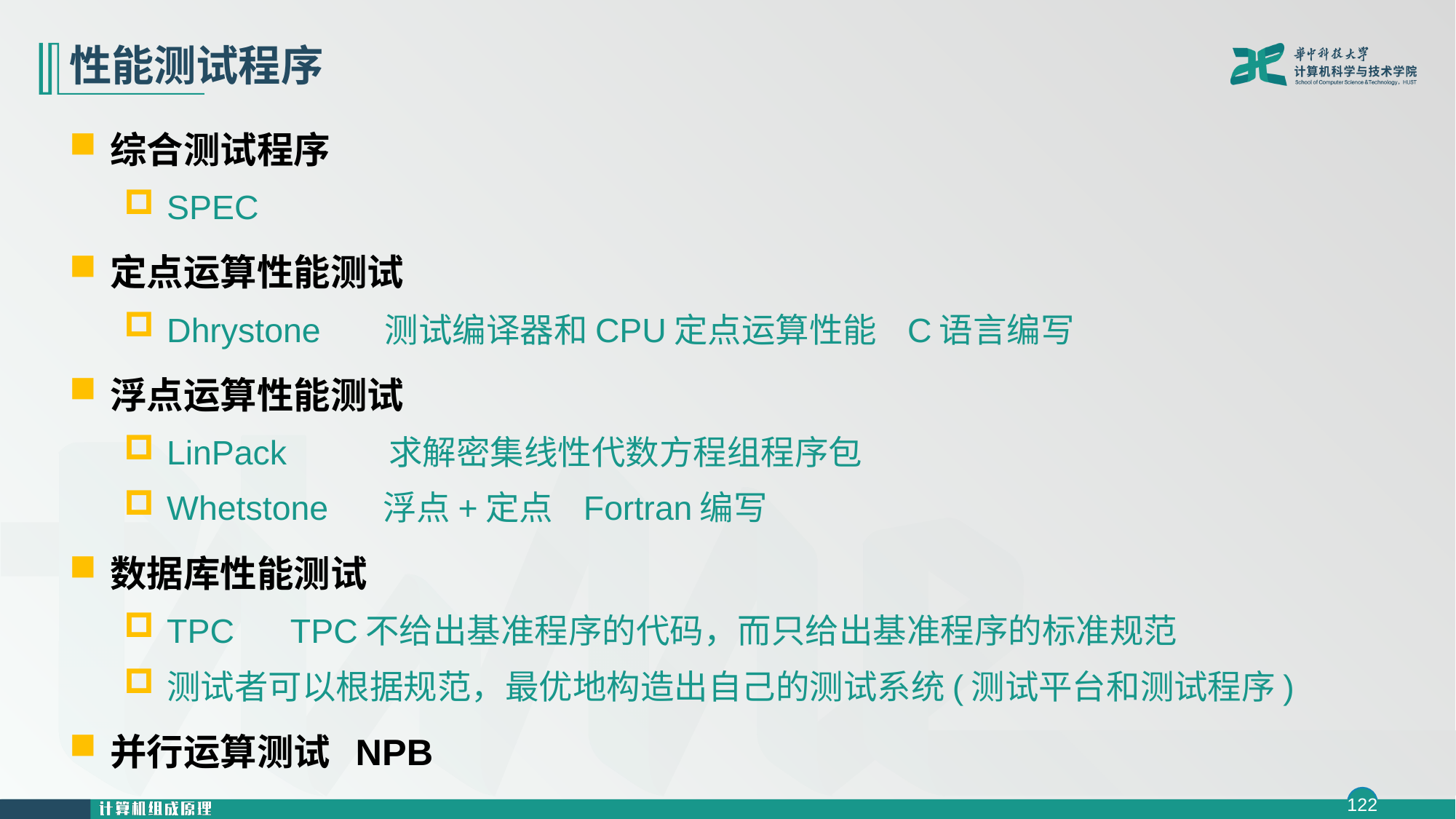

# 性能测试程序
综合测试程序
SPEC
定点运算性能测试
Dhrystone      测试编译器和CPU定点运算性能   C语言编写
浮点运算性能测试
LinPack          求解密集线性代数方程组程序包
Whetstone     浮点+定点   Fortran编写
数据库性能测试
TPC      TPC不给出基准程序的代码，而只给出基准程序的标准规范
测试者可以根据规范，最优地构造出自己的测试系统(测试平台和测试程序)
并行运算测试  NPB